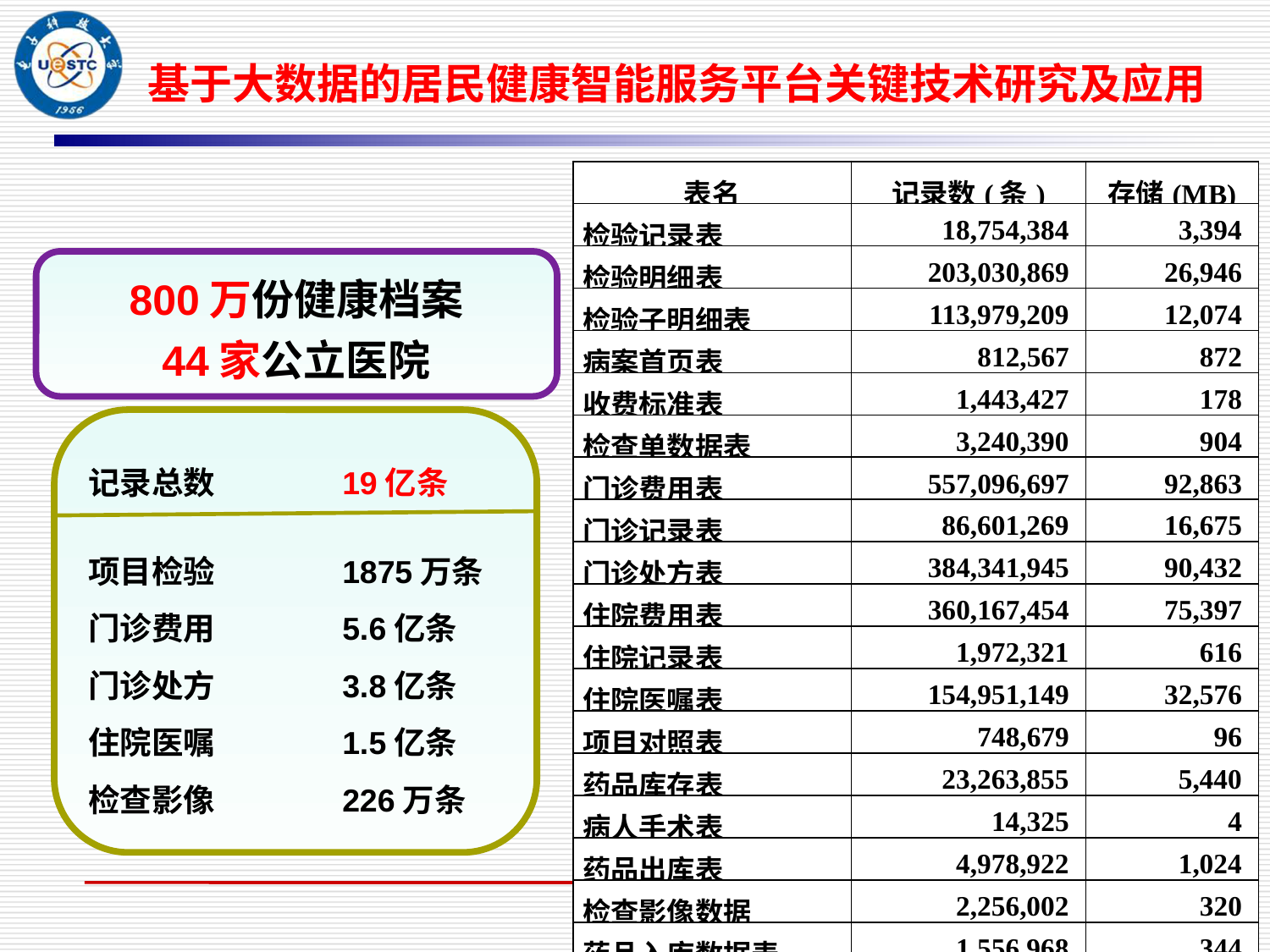

基于大数据的居民健康智能服务平台关键技术研究及应用
| 表名 | 记录数(条) | 存储(MB) |
| --- | --- | --- |
| 检验记录表 | 18,754,384 | 3,394 |
| 检验明细表 | 203,030,869 | 26,946 |
| 检验子明细表 | 113,979,209 | 12,074 |
| 病案首页表 | 812,567 | 872 |
| 收费标准表 | 1,443,427 | 178 |
| 检查单数据表 | 3,240,390 | 904 |
| 门诊费用表 | 557,096,697 | 92,863 |
| 门诊记录表 | 86,601,269 | 16,675 |
| 门诊处方表 | 384,341,945 | 90,432 |
| 住院费用表 | 360,167,454 | 75,397 |
| 住院记录表 | 1,972,321 | 616 |
| 住院医嘱表 | 154,951,149 | 32,576 |
| 项目对照表 | 748,679 | 96 |
| 药品库存表 | 23,263,855 | 5,440 |
| 病人手术表 | 14,325 | 4 |
| 药品出库表 | 4,978,922 | 1,024 |
| 检查影像数据 | 2,256,002 | 320 |
| 药品入库数据表 | 1,556,968 | 344 |
| 合计 | 1,919,210,444 | 360,155 |
800万份健康档案
44家公立医院
记录总数	19亿条
项目检验	1875万条
门诊费用	5.6亿条
门诊处方	3.8亿条
住院医嘱	1.5亿条
检查影像	226万条